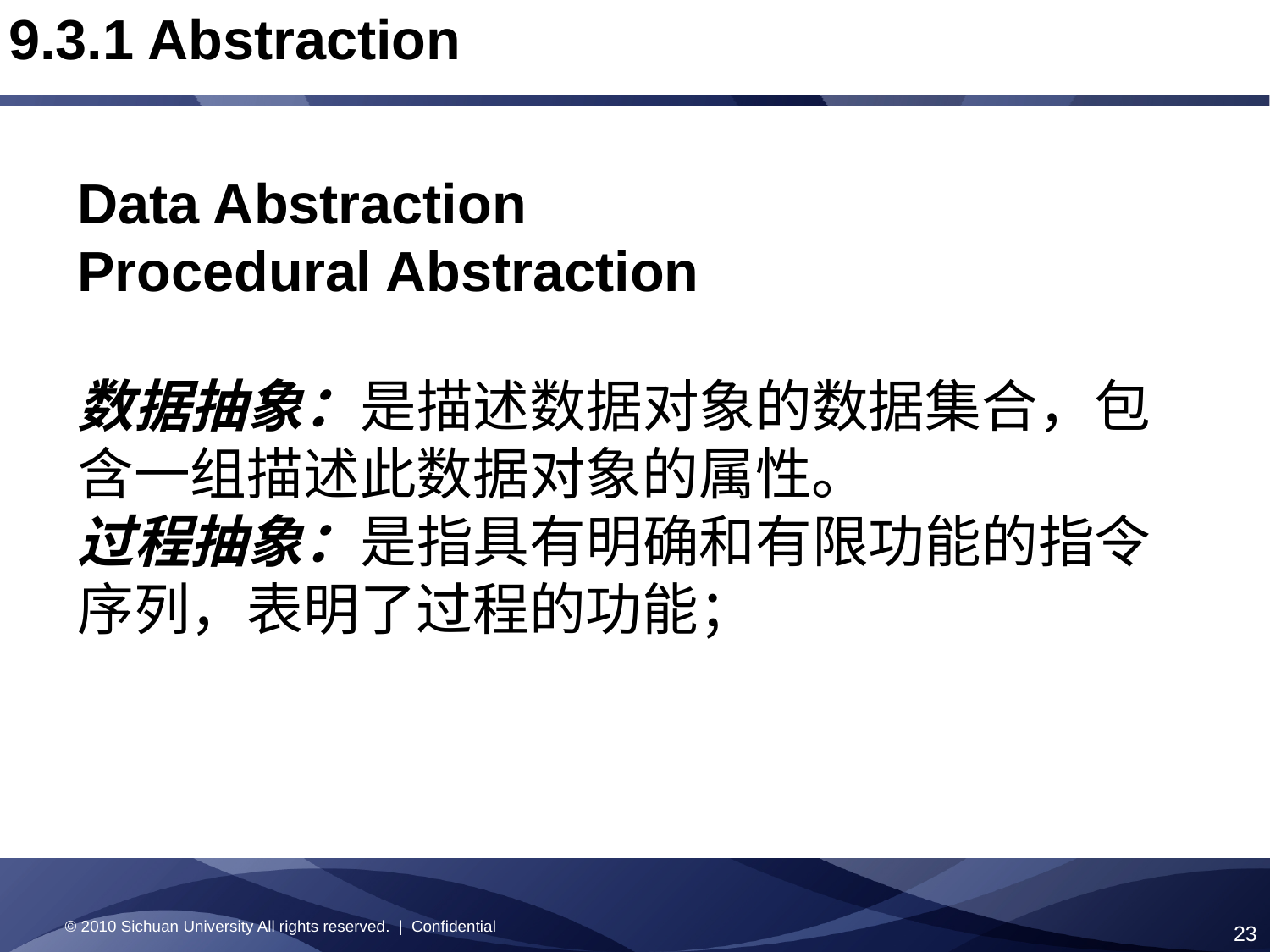

9.3.1 Abstraction
Data Abstraction
Procedural Abstraction

数据抽象：是描述数据对象的数据集合，包含一组描述此数据对象的属性。
过程抽象：是指具有明确和有限功能的指令序列，表明了过程的功能；
© 2010 Sichuan University All rights reserved.  |  Confidential
23